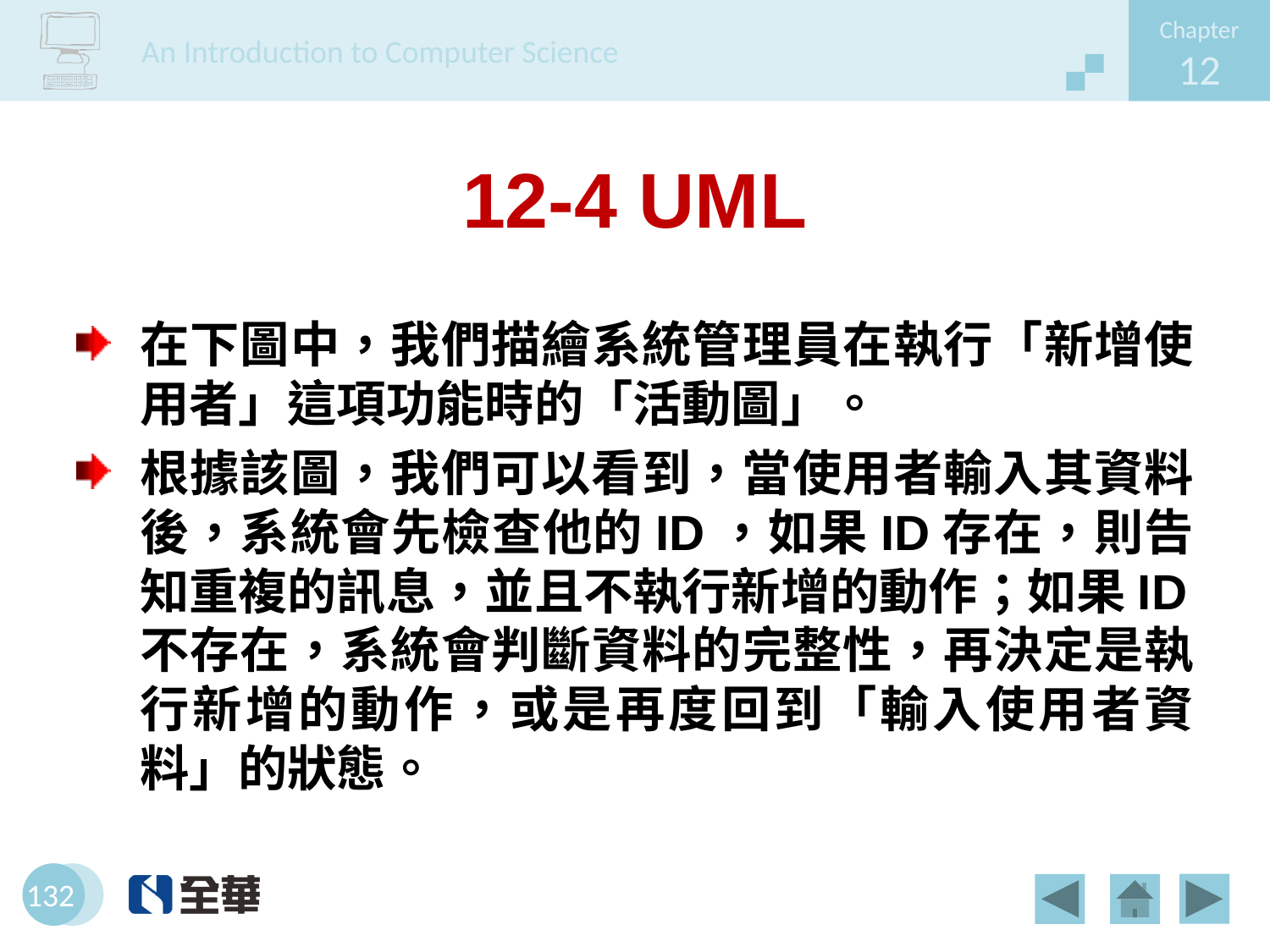

# 12-4 UML
在下圖中，我們描繪系統管理員在執行「新增使用者」這項功能時的「活動圖」。
根據該圖，我們可以看到，當使用者輸入其資料後，系統會先檢查他的ID，如果ID存在，則告知重複的訊息，並且不執行新增的動作；如果ID不存在，系統會判斷資料的完整性，再決定是執行新增的動作，或是再度回到「輸入使用者資料」的狀態。